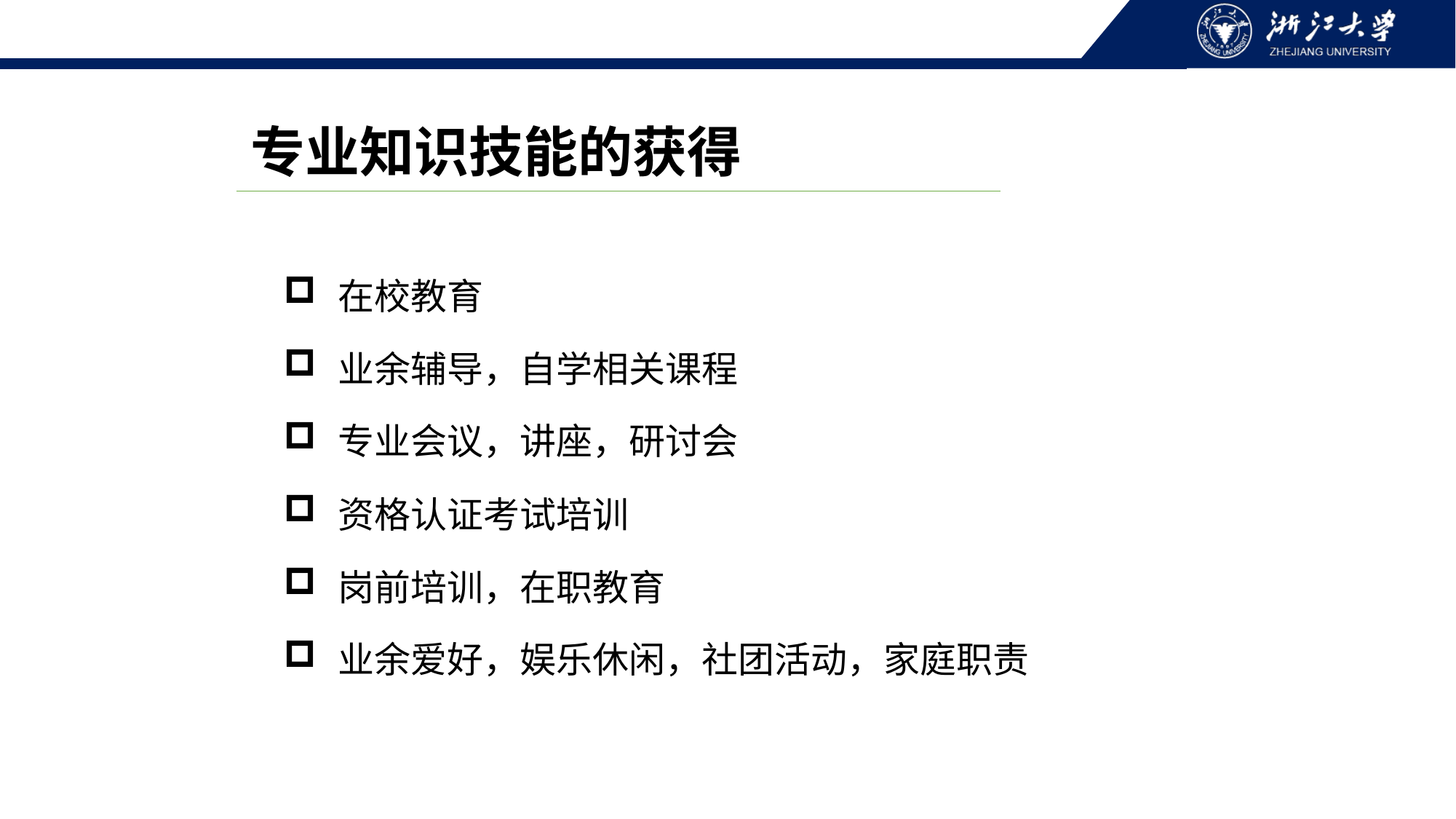

专业知识技能的获得

在校教育
业余辅导，自学相关课程
专业会议，讲座，研讨会
资格认证考试培训
岗前培训，在职教育
业余爱好，娱乐休闲，社团活动，家庭职责